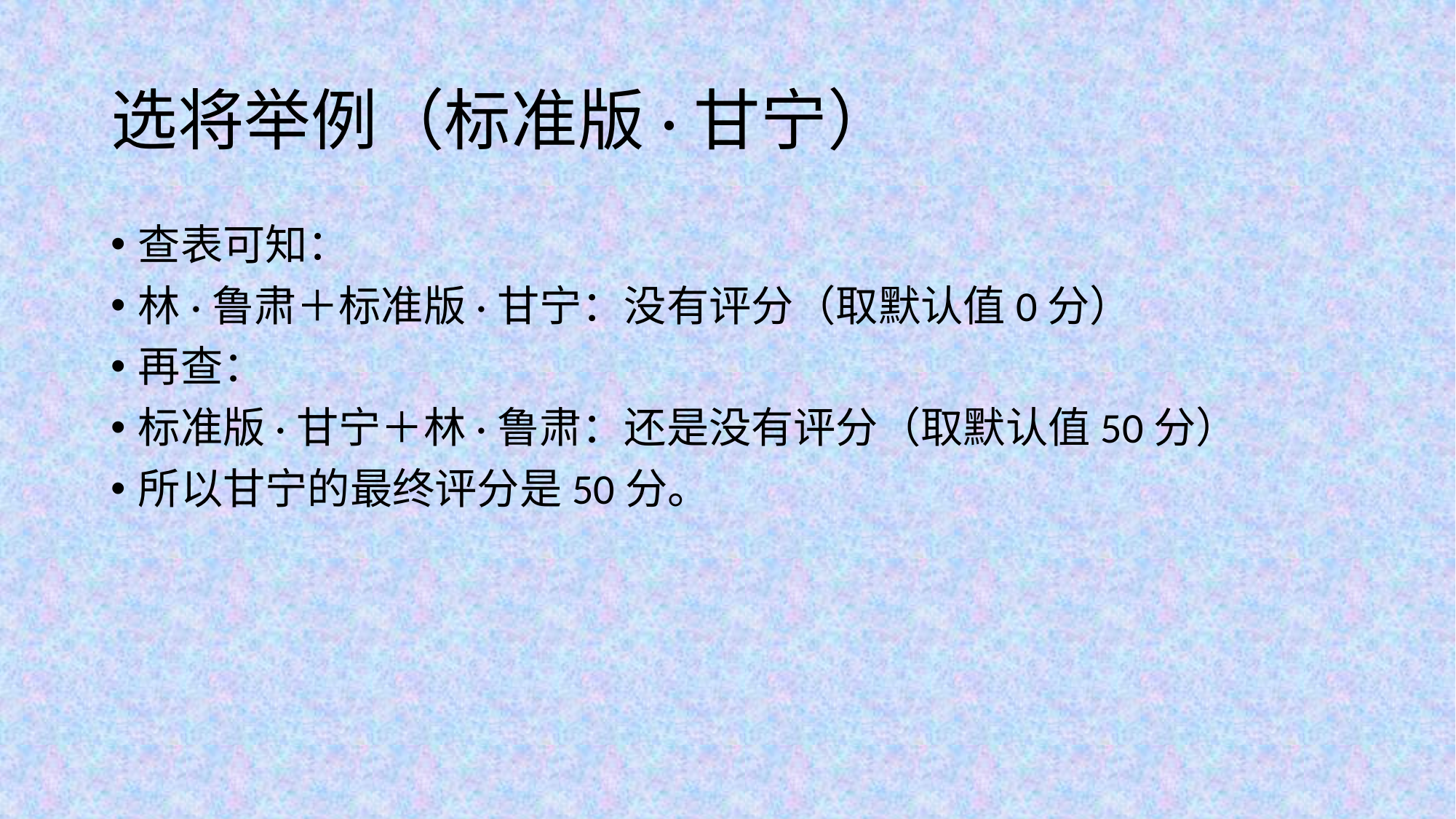

# 选将举例（标准版·甘宁）
查表可知：
林·鲁肃＋标准版·甘宁：没有评分（取默认值0分）
再查：
标准版·甘宁＋林·鲁肃：还是没有评分（取默认值50分）
所以甘宁的最终评分是50分。